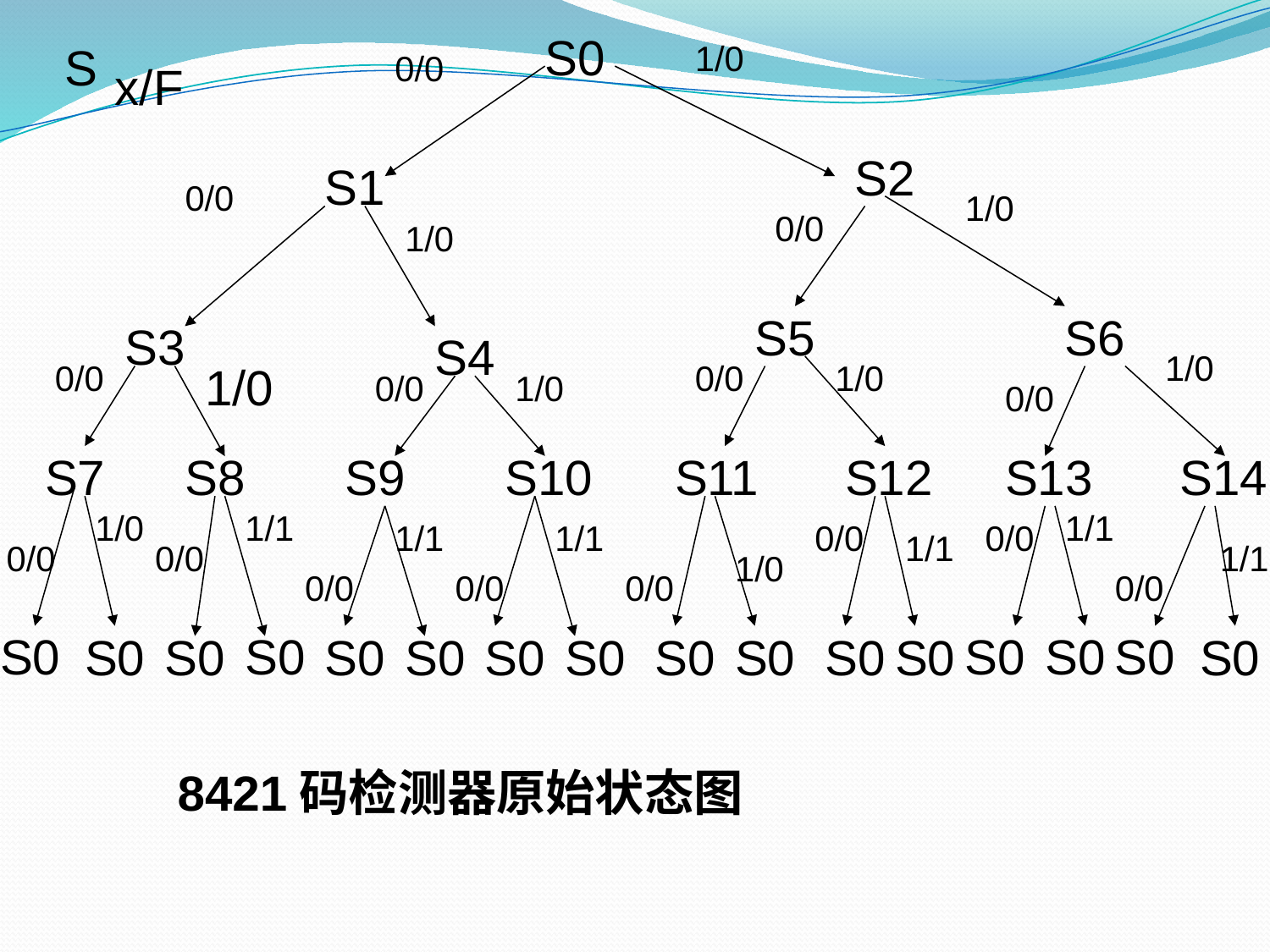

S0
S
1/0
0/0
x/F

S2
S1
0/0
1/0

0/0

1/0
S5
S6
S3
S4
1/0
0/0
1/0
0/0

1/0

0/0
1/0

0/0
S7
S8
S9
S10
S11
S12
S13
S14

1/0
1/1

1/1

1/1
1/1
0/0
0/0
1/1
0/0
0/0
1/1
1/0
0/0
0/0
0/0
0/0
S0
S0
S0
S0
S0
S0
S0
S0
S0
S0
S0
S0
S0
S0
S0
S0
8421码检测器原始状态图